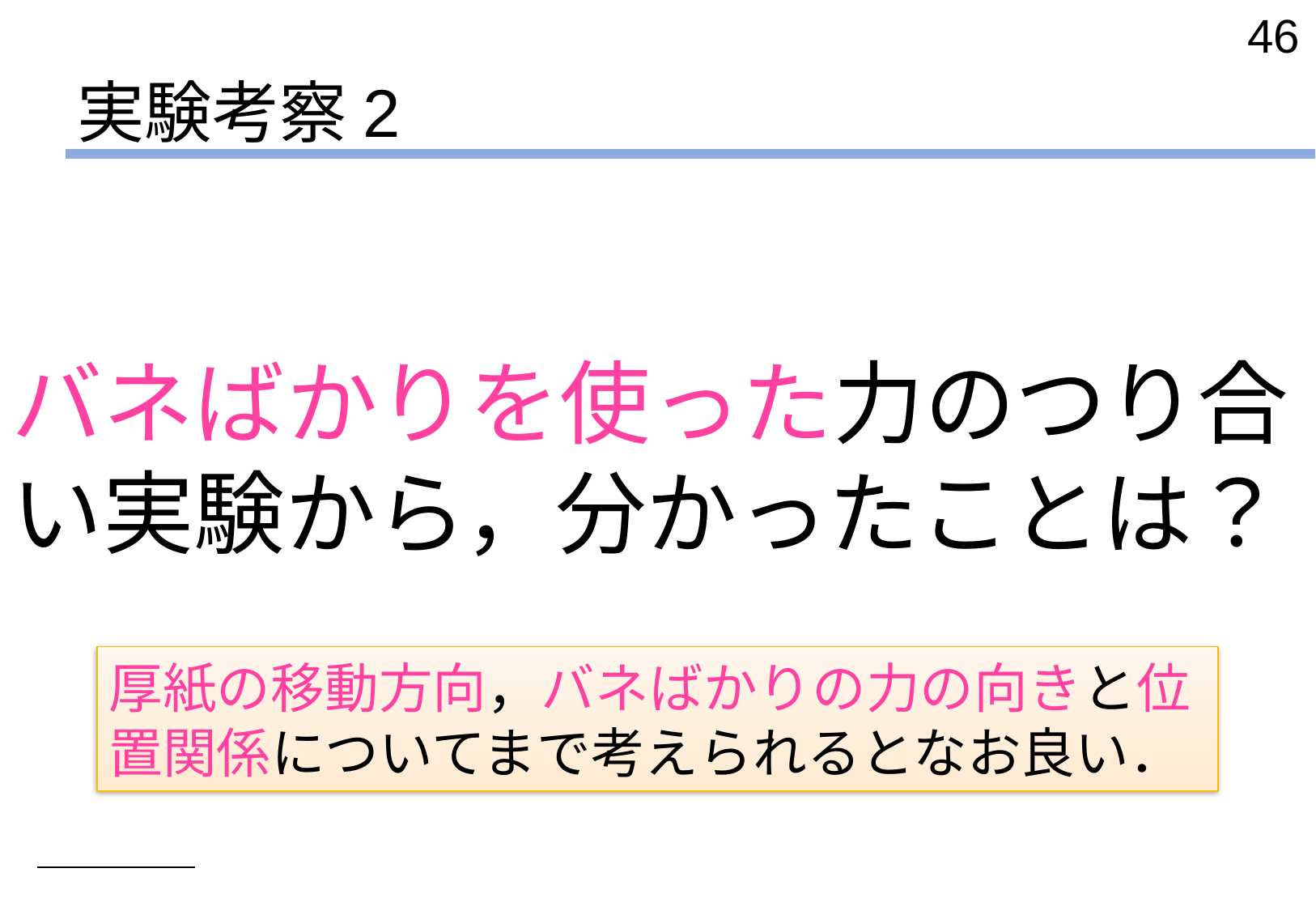

46
# 実験考察2
バネばかりを使った力のつり合い実験から，分かったことは？
厚紙の移動方向，バネばかりの力の向きと位置関係についてまで考えられるとなお良い．